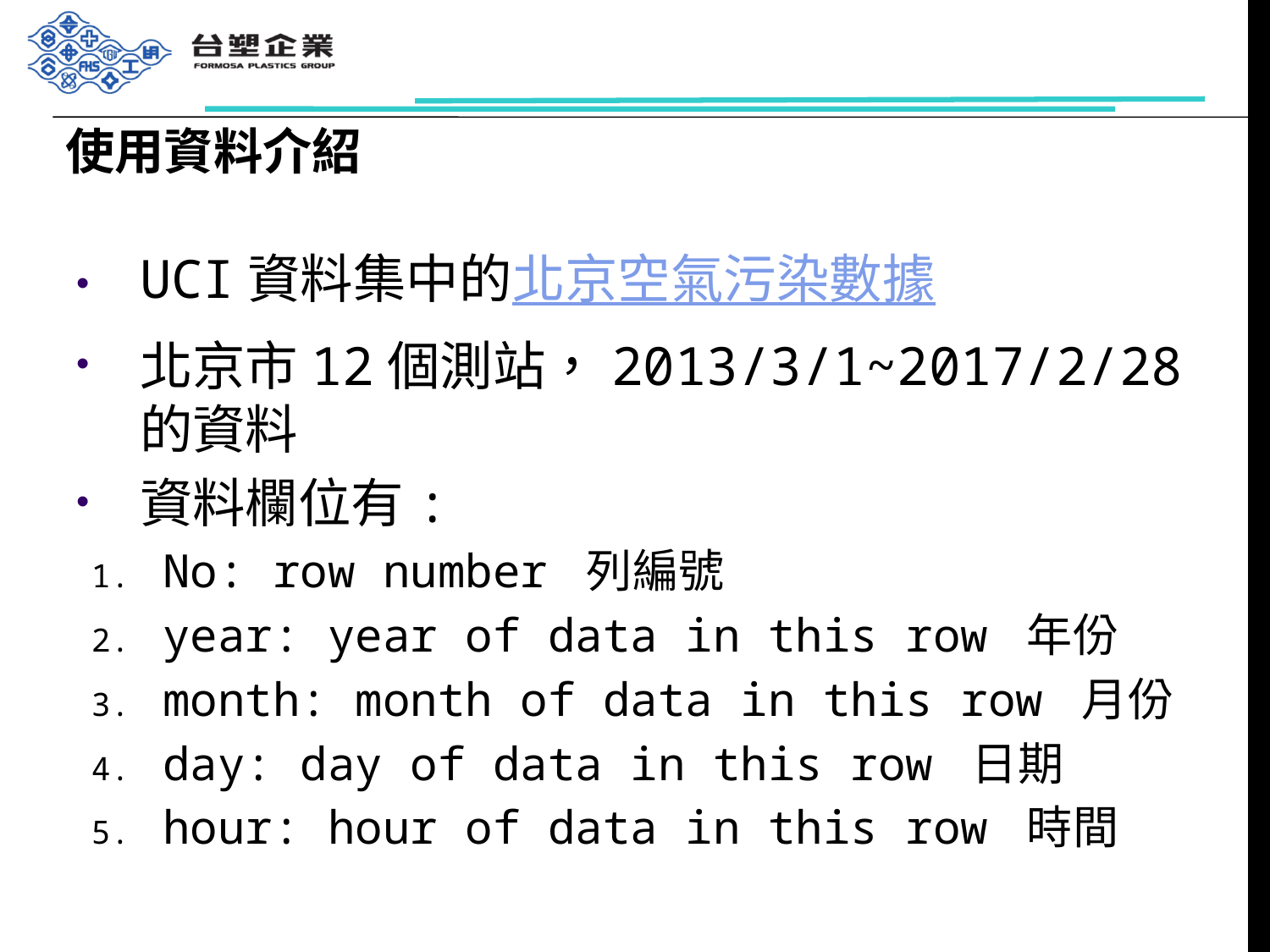

# 使用資料介紹
UCI資料集中的北京空氣污染數據
北京市12個測站，2013/3/1~2017/2/28的資料
資料欄位有:
No: row number 列編號
year: year of data in this row 年份
month: month of data in this row 月份
day: day of data in this row 日期
hour: hour of data in this row 時間